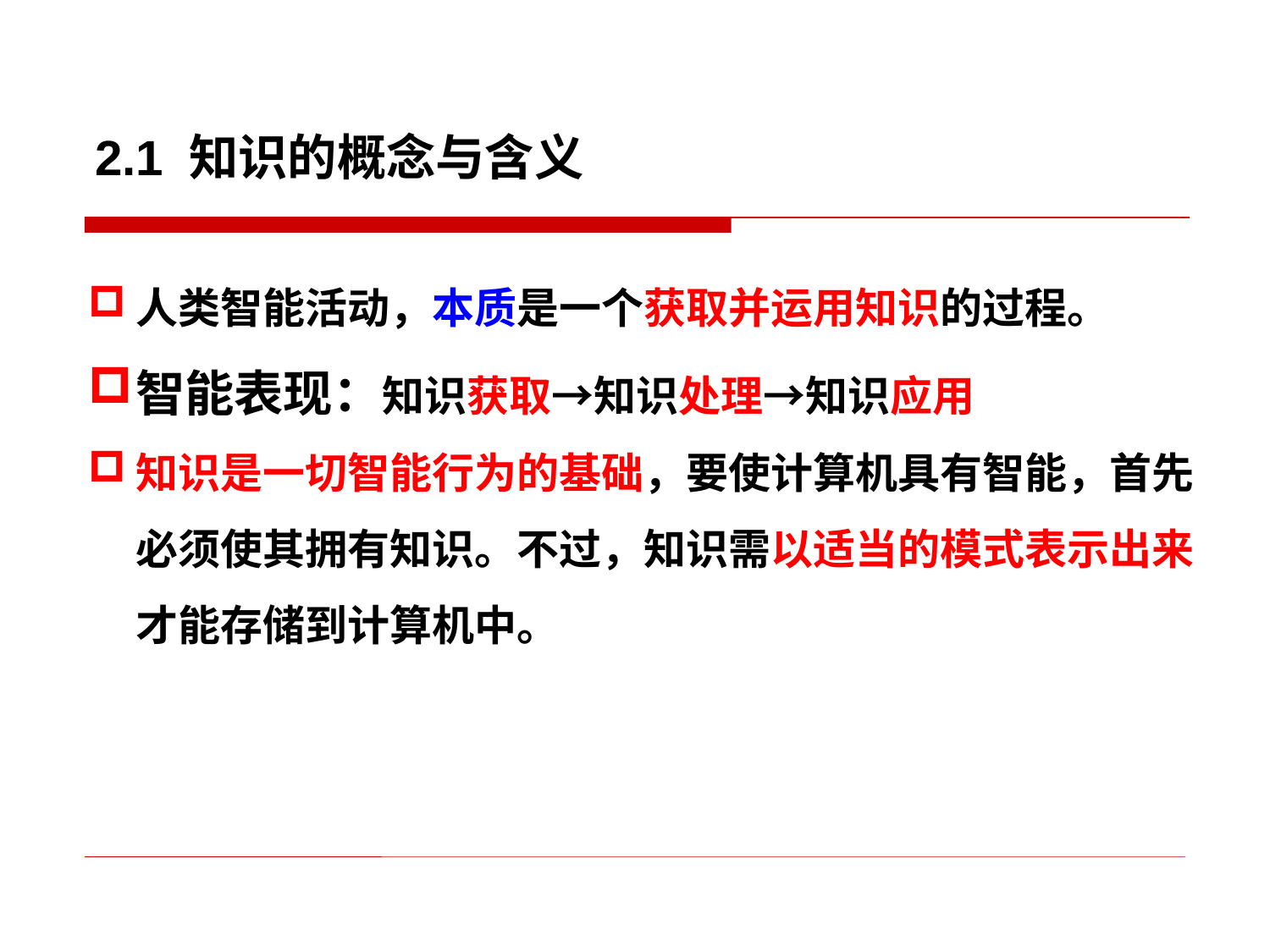

2.1 知识的概念与含义
人类智能活动，本质是一个获取并运用知识的过程。
智能表现：知识获取→知识处理→知识应用
知识是一切智能行为的基础，要使计算机具有智能，首先必须使其拥有知识。不过，知识需以适当的模式表示出来才能存储到计算机中。